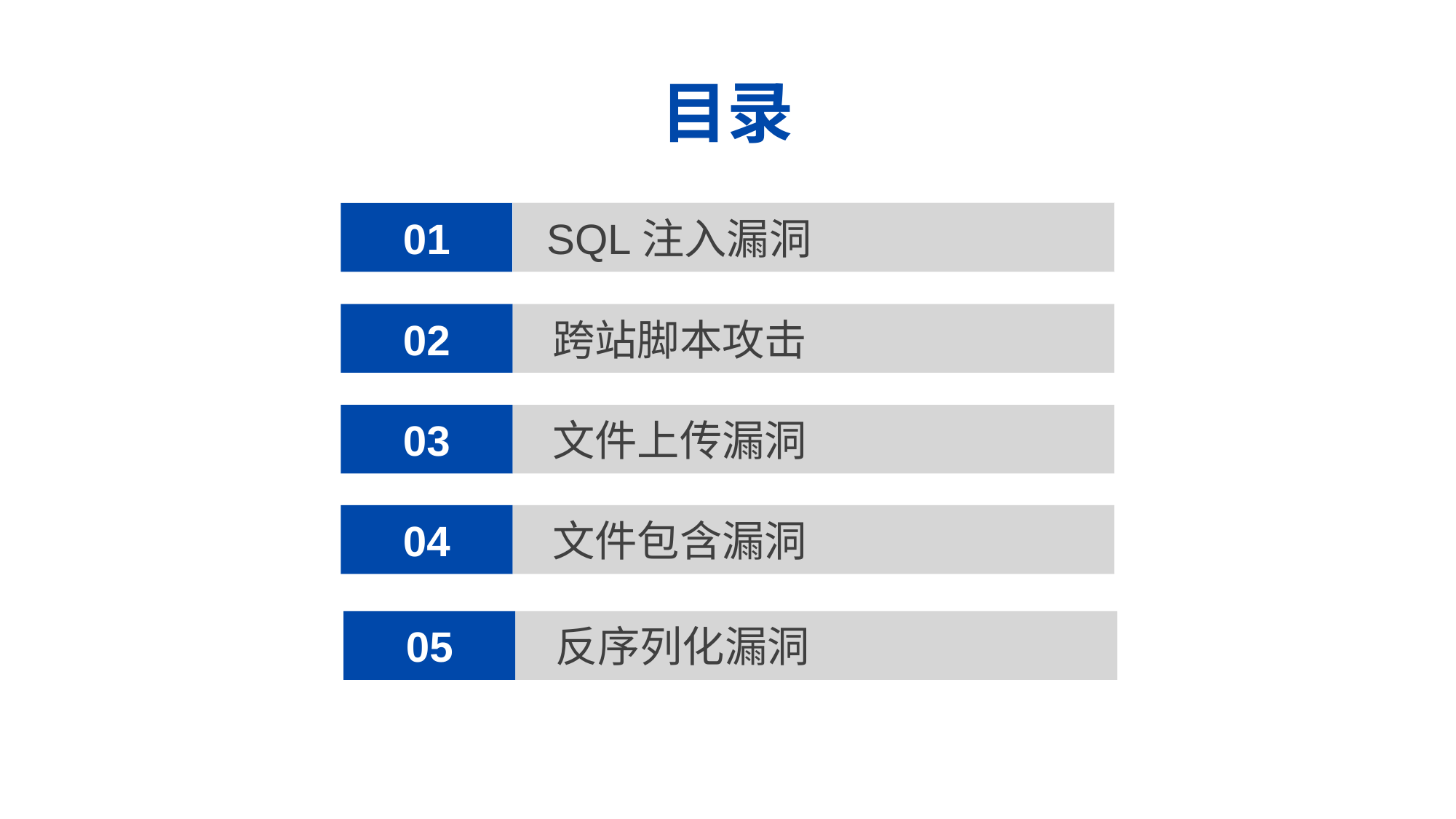

目录
01
  SQL注入漏洞
02
  跨站脚本攻击
03
  文件上传漏洞
04
  文件包含漏洞
05
  反序列化漏洞